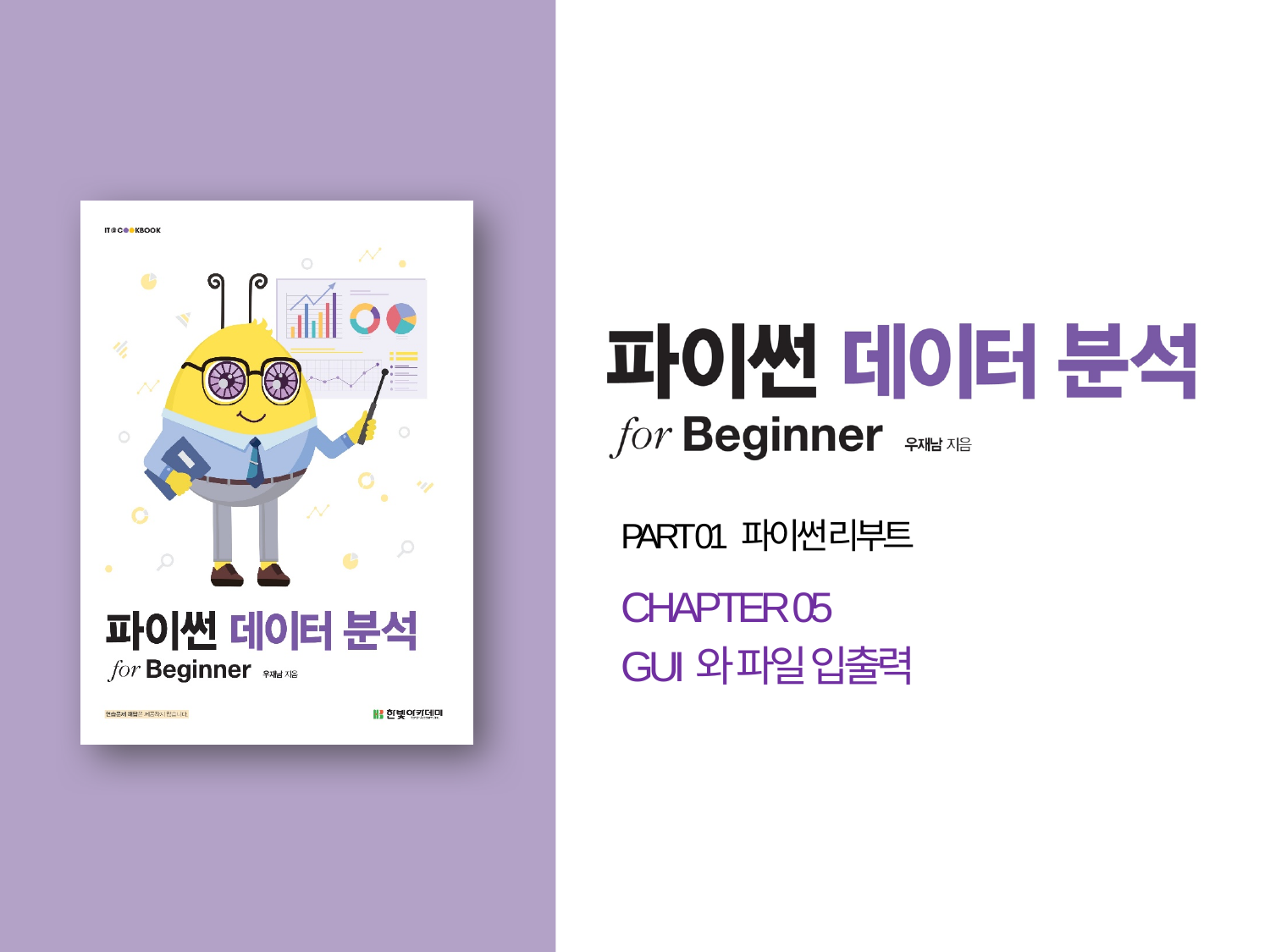

PART 01 파이썬 리부트
CHAPTER 05
GUI와 파일 입출력